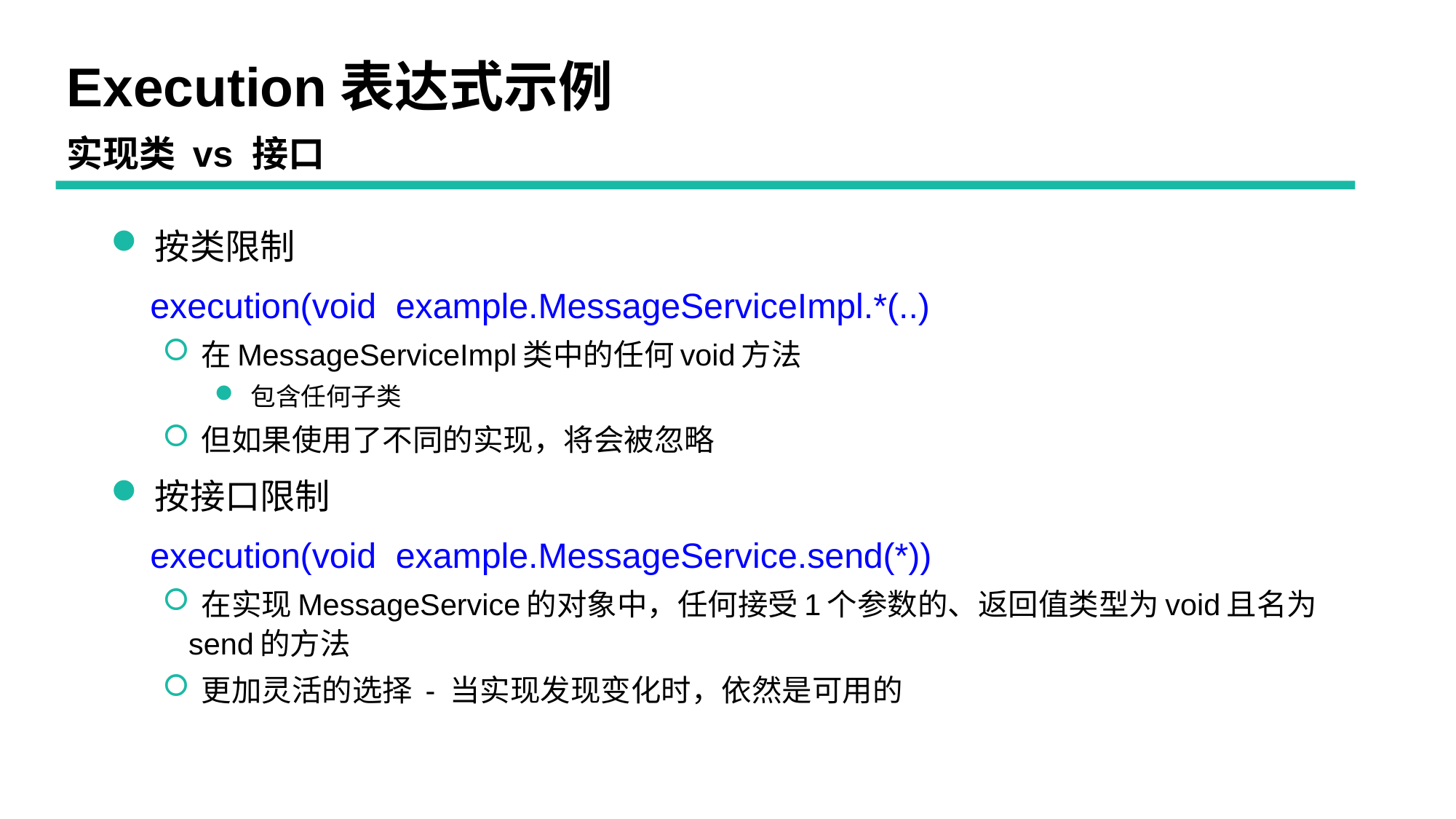

# Execution表达式示例
实现类 vs 接口
 按类限制
    execution(void  example.MessageServiceImpl.*(..)
 在MessageServiceImpl类中的任何void方法
 包含任何子类
 但如果使用了不同的实现，将会被忽略
 按接口限制
    execution(void  example.MessageService.send(*))
 在实现MessageService的对象中，任何接受1个参数的、返回值类型为void且名为send的方法
 更加灵活的选择 - 当实现发现变化时，依然是可用的